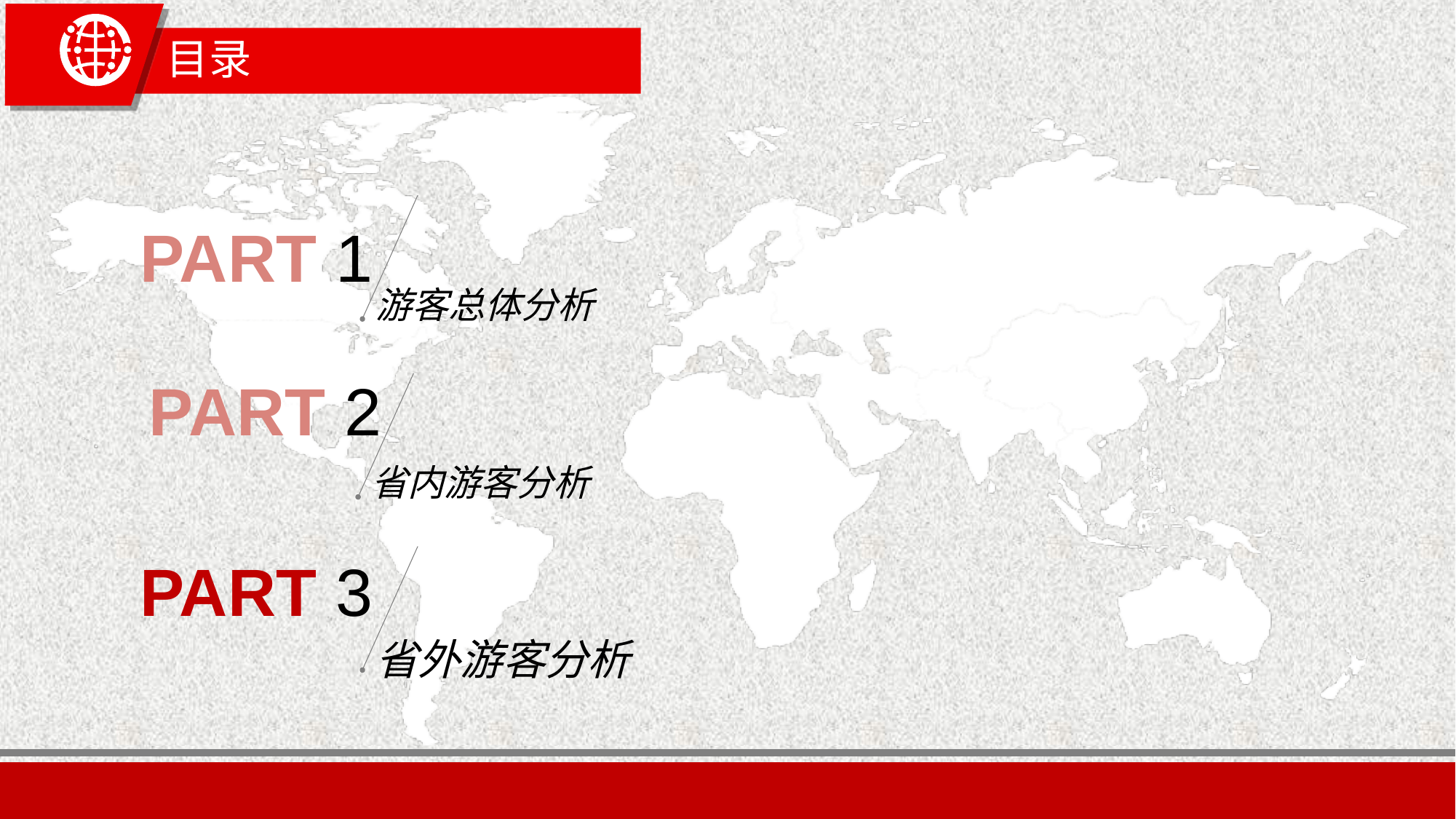

# 目录
PART 1
游客总体分析

PART 2
省内游客分析

PART 3
省外游客分析

14